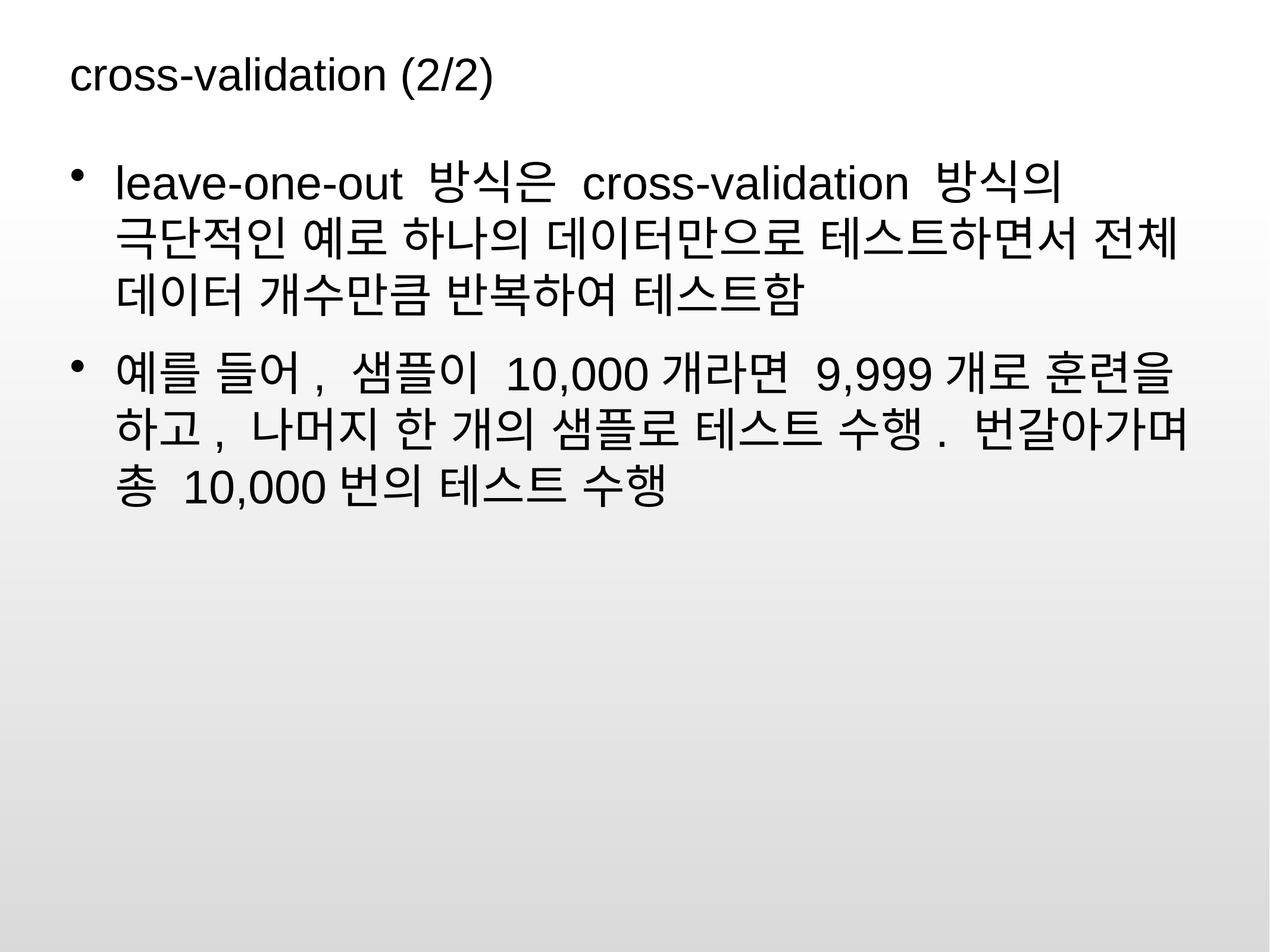

# cross-validation (2/2)
leave-one-out 방식은 cross-validation 방식의 극단적인 예로 하나의 데이터만으로 테스트하면서 전체 데이터 개수만큼 반복하여 테스트함
예를 들어, 샘플이 10,000개라면 9,999개로 훈련을 하고, 나머지 한 개의 샘플로 테스트 수행. 번갈아가며 총 10,000번의 테스트 수행
197